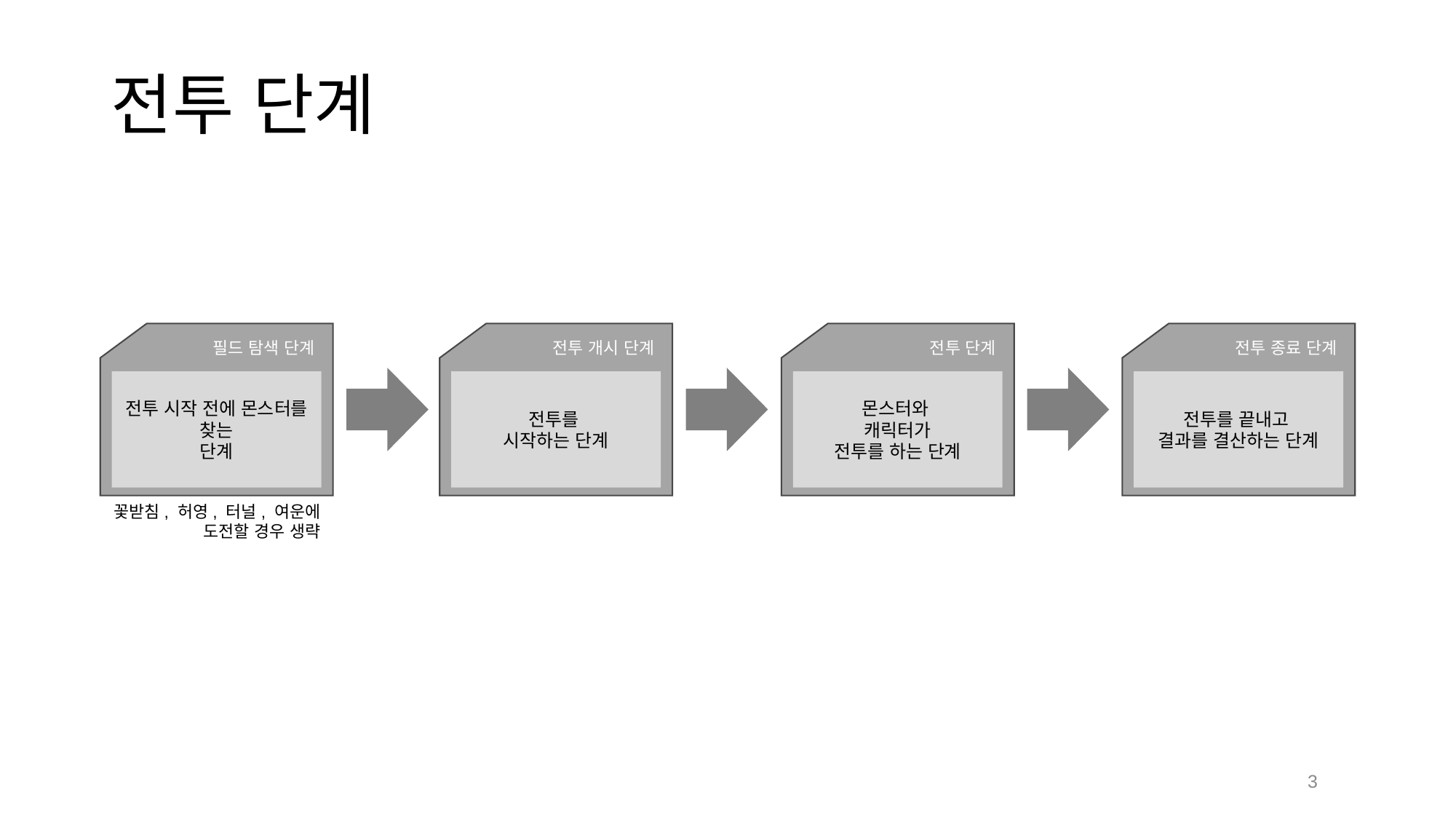

# 전투 단계

필드 탐색 단계
전투 시작 전에 몬스터를 찾는
단계

전투 개시 단계
전투를
시작하는 단계

전투 단계
몬스터와
캐릭터가
전투를 하는 단계

전투 종료 단계
전투를 끝내고
결과를 결산하는 단계

꽃받침, 허영, 터널, 여운에 도전할 경우 생략
3